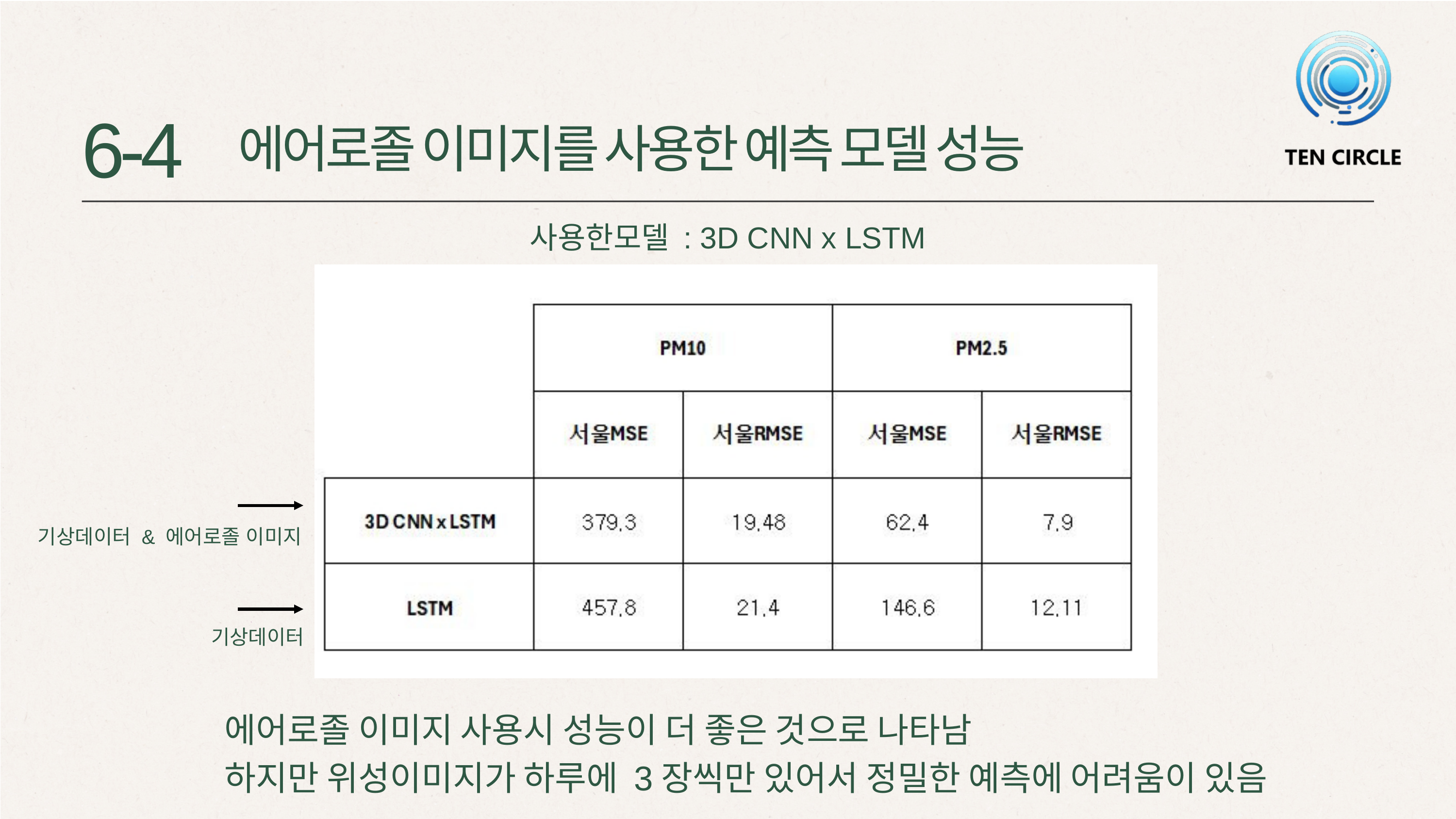

6-4
에어로졸 이미지를 사용한 예측 모델 성능

사용한모델 : 3D CNN x LSTM

기상데이터 & 에어로졸 이미지
기상데이터
에어로졸 이미지 사용시 성능이 더 좋은 것으로 나타남
하지만 위성이미지가 하루에 3장씩만 있어서 정밀한 예측에 어려움이 있음